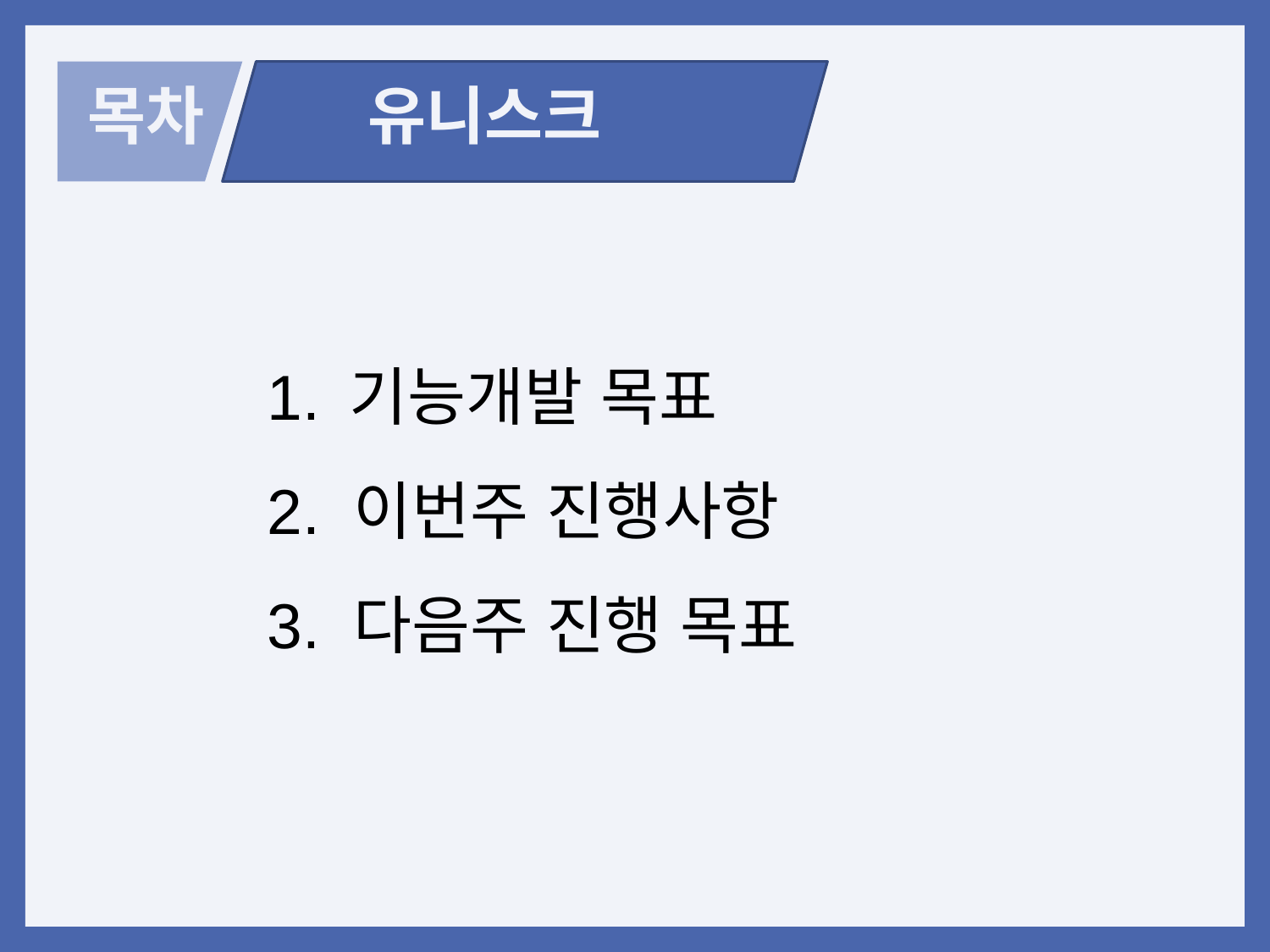

목차
유니스크

 기능개발 목표
 이번주 진행사항
 다음주 진행 목표